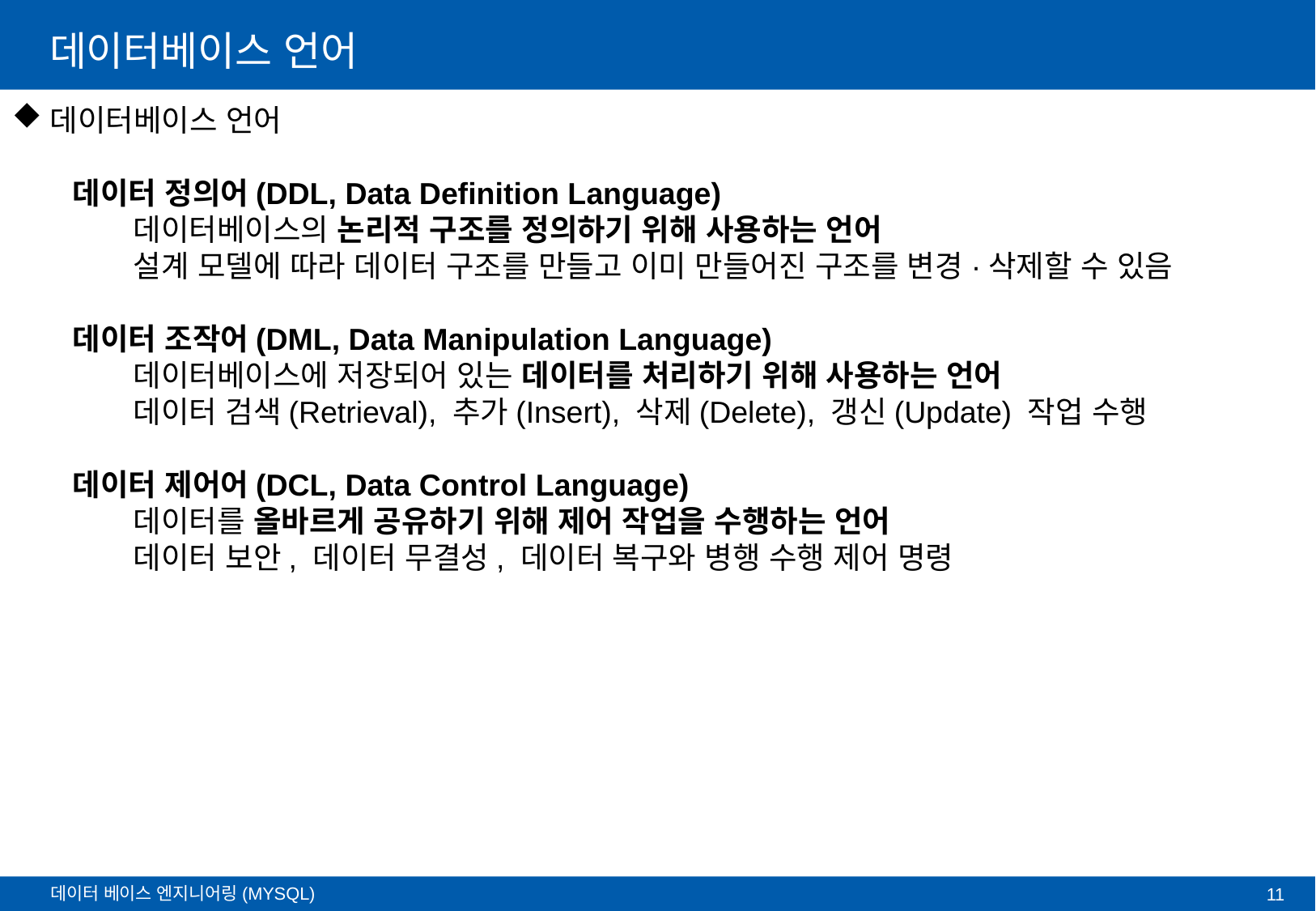

# 데이터베이스 언어
데이터베이스 언어

데이터 정의어(DDL, Data Definition Language)
데이터베이스의 논리적 구조를 정의하기 위해 사용하는 언어
설계 모델에 따라 데이터 구조를 만들고 이미 만들어진 구조를 변경·삭제할 수 있음

데이터 조작어(DML, Data Manipulation Language)
데이터베이스에 저장되어 있는 데이터를 처리하기 위해 사용하는 언어
데이터 검색(Retrieval), 추가(Insert), 삭제(Delete), 갱신(Update) 작업 수행

데이터 제어어(DCL, Data Control Language)
데이터를 올바르게 공유하기 위해 제어 작업을 수행하는 언어
데이터 보안, 데이터 무결성, 데이터 복구와 병행 수행 제어 명령

11